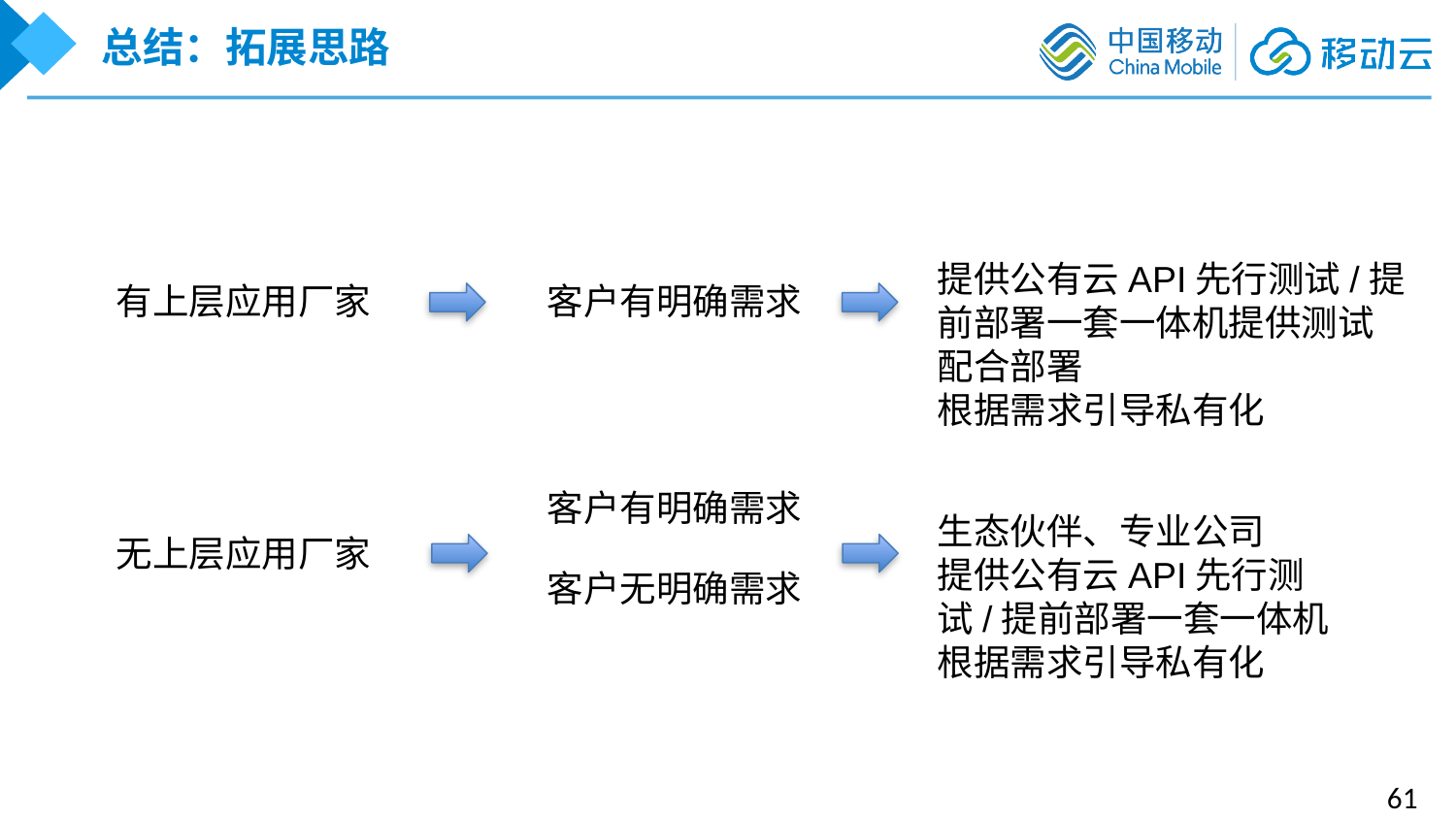

总结：拓展思路
提供公有云API先行测试/提前部署一套一体机提供测试
配合部署
根据需求引导私有化
有上层应用厂家
客户有明确需求

客户有明确需求
生态伙伴、专业公司
提供公有云API先行测试/提前部署一套一体机
根据需求引导私有化
无上层应用厂家

客户无明确需求